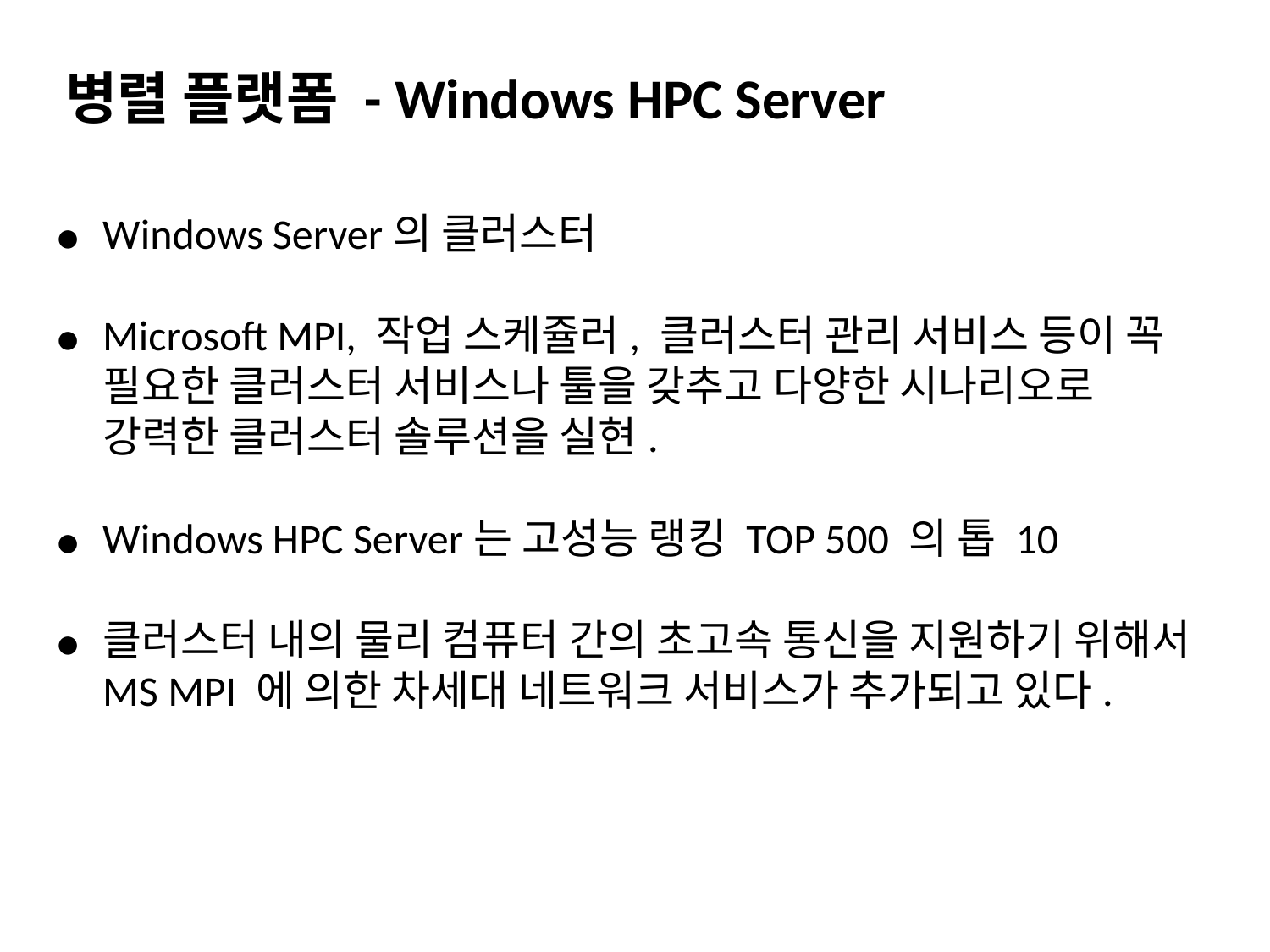

병렬 플랫폼 - Windows HPC Server
Windows Server의 클러스터
Microsoft MPI, 작업 스케쥴러, 클러스터 관리 서비스 등이 꼭 필요한 클러스터 서비스나 툴을 갖추고 다양한 시나리오로 강력한 클러스터 솔루션을 실현.
Windows HPC Server는 고성능 랭킹 TOP 500 의 톱 10
클러스터 내의 물리 컴퓨터 간의 초고속 통신을 지원하기 위해서 MS MPI 에 의한 차세대 네트워크 서비스가 추가되고 있다.